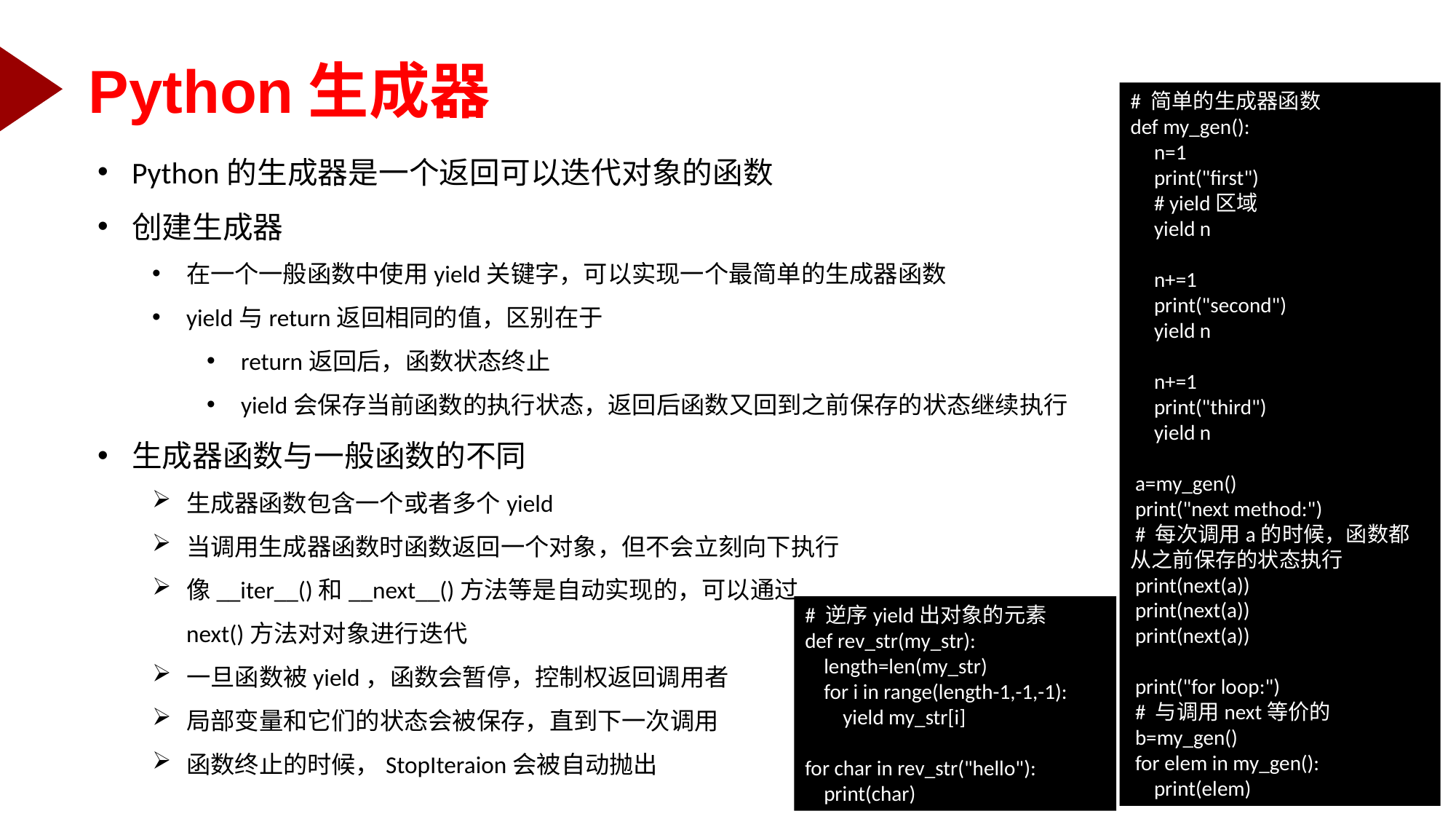

Python生成器

# 简单的生成器函数
def my_gen():
     n=1
     print("first")
     # yield区域
     yield n

     n+=1
     print("second")
     yield n

     n+=1
     print("third")
     yield n

 a=my_gen()
 print("next method:")
 # 每次调用a的时候，函数都
从之前保存的状态执行
 print(next(a))
 print(next(a))
 print(next(a))

 print("for loop:")
 # 与调用next等价的
 b=my_gen()
 for elem in my_gen():
     print(elem)
Python的生成器是一个返回可以迭代对象的函数
创建生成器
在一个一般函数中使用yield关键字，可以实现一个最简单的生成器函数
yield与return返回相同的值，区别在于
return返回后，函数状态终止
yield会保存当前函数的执行状态，返回后函数又回到之前保存的状态继续执行
生成器函数与一般函数的不同
生成器函数包含一个或者多个yield
当调用生成器函数时函数返回一个对象，但不会立刻向下执行

像__iter__()和__next__()方法等是自动实现的，可以通过next()方法对对象进行迭代
一旦函数被yield，函数会暂停，控制权返回调用者
局部变量和它们的状态会被保存，直到下一次调用
函数终止的时候，StopIteraion会被自动抛出
# 逆序yield出对象的元素
def rev_str(my_str):
    length=len(my_str)
    for i in range(length-1,-1,-1):
        yield my_str[i]

for char in rev_str("hello"):
    print(char)